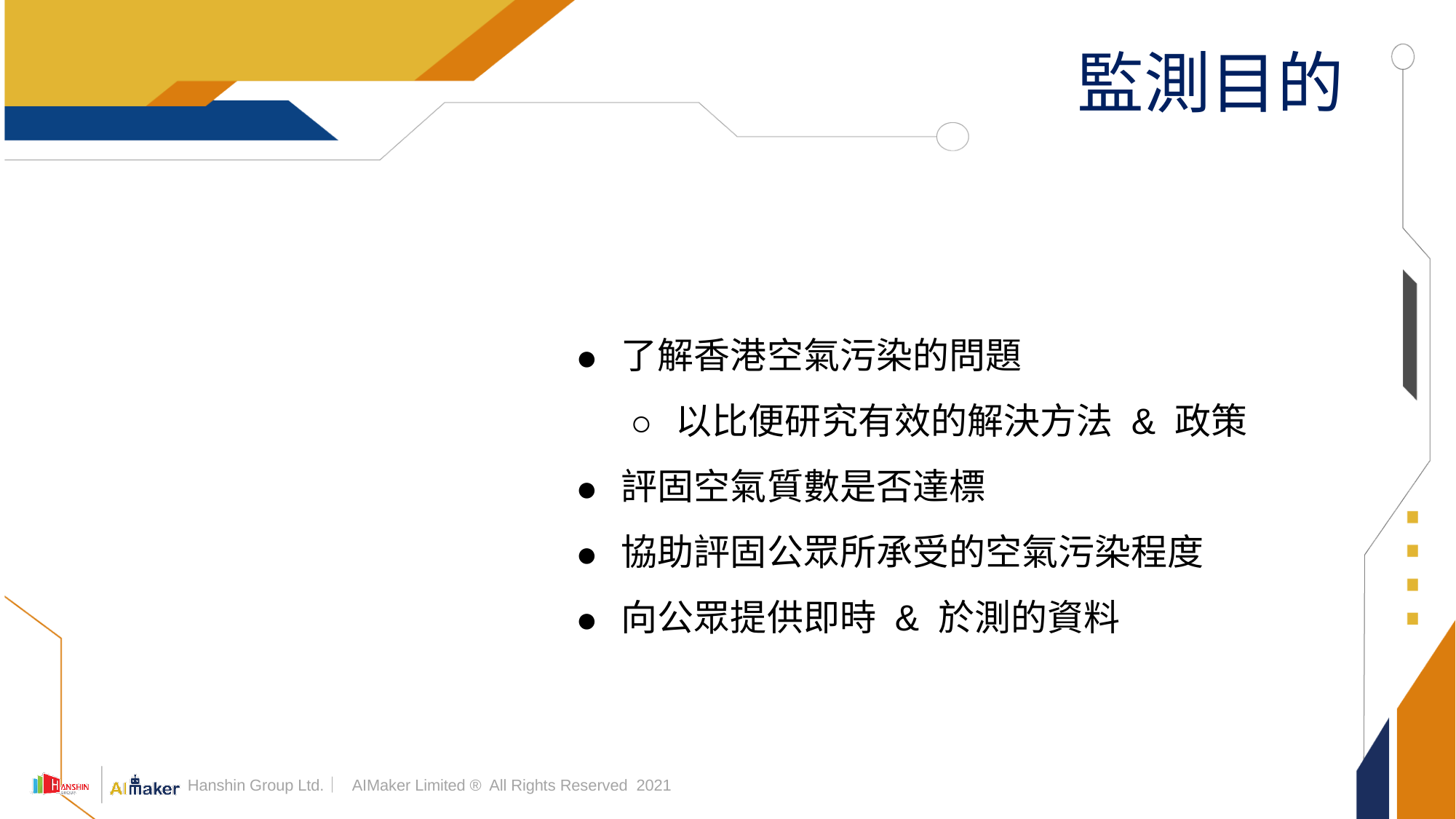

# 監測目的
了解香港空氣污染的問題
以比便研究有效的解決方法 & 政策
評固空氣質數是否達標
協助評固公眾所承受的空氣污染程度
向公眾提供即時 & 於測的資料